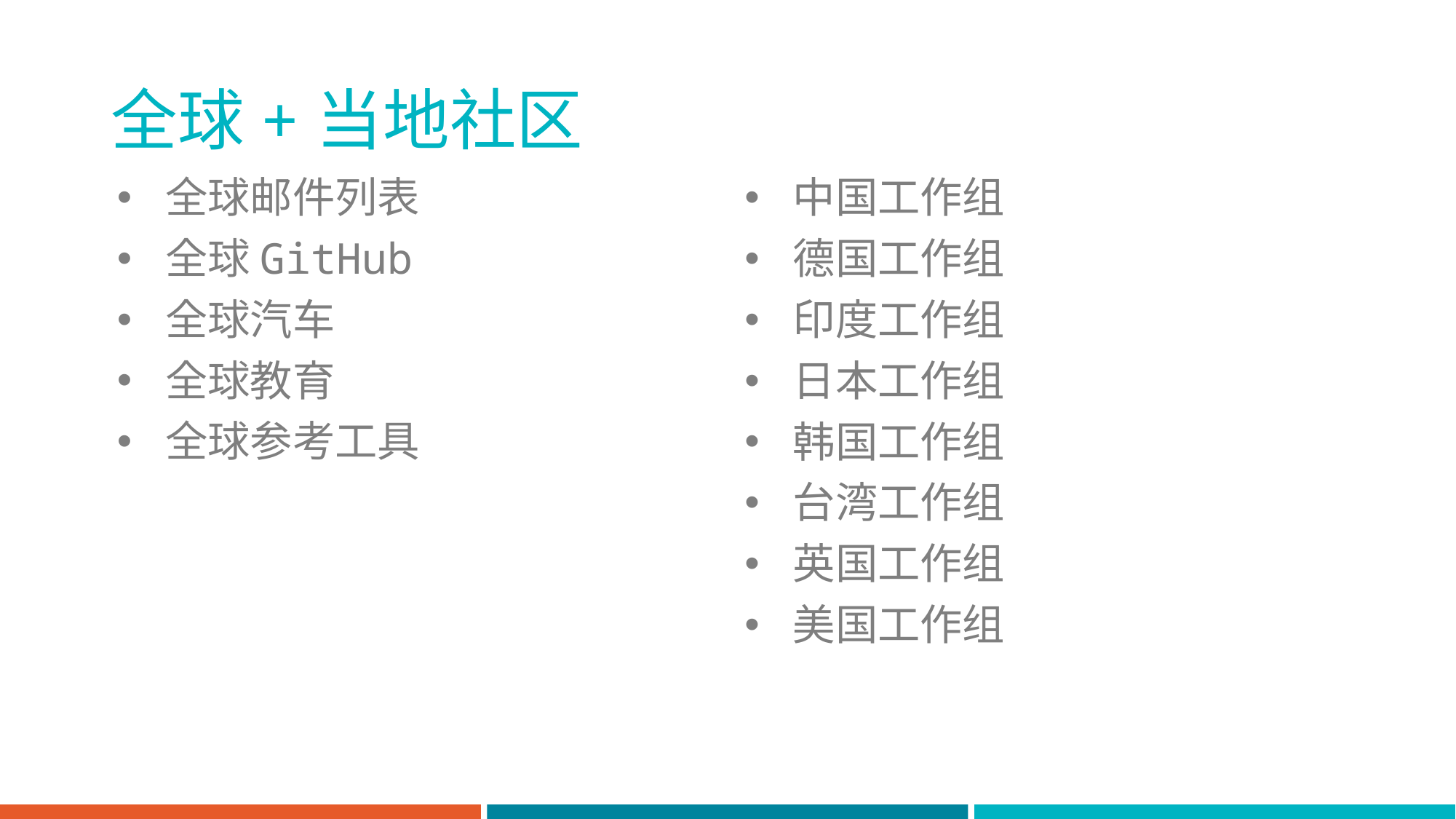

全球+当地社区
全球邮件列表
全球GitHub
全球汽车
全球教育
全球参考工具
中国工作组
德国工作组
印度工作组
日本工作组
韩国工作组
台湾工作组
英国工作组
美国工作组